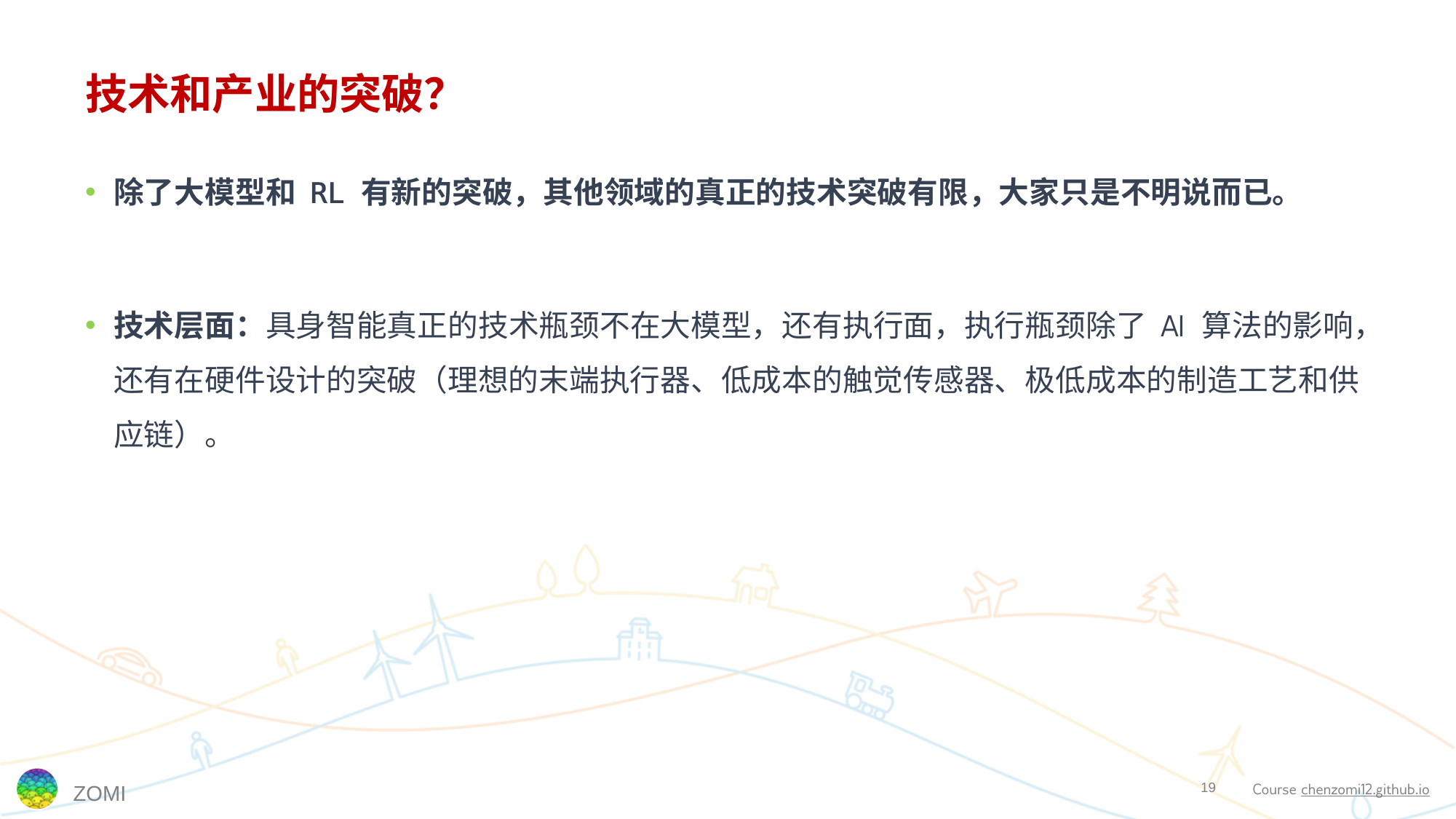

# 技术和产业的突破？
除了大模型和 RL 有新的突破，其他领域的真正的技术突破有限，大家只是不明说而已。

技术层面：具身智能真正的技术瓶颈不在大模型，还有执行面，执行瓶颈除了 AI 算法的影响，还有在硬件设计的突破（理想的末端执行器、低成本的触觉传感器、极低成本的制造工艺和供应链）。